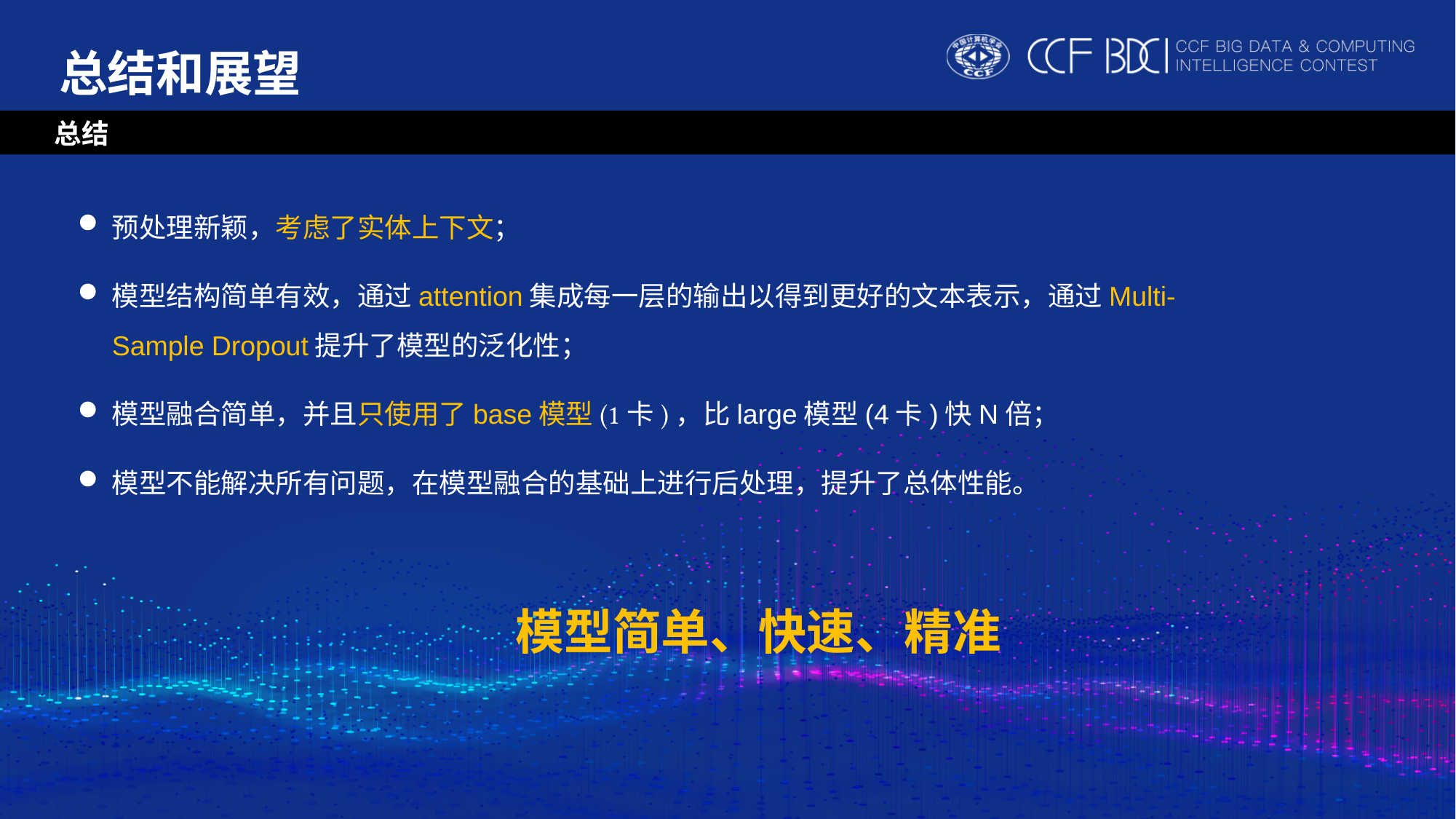

总结和展望
      总结
预处理新颖，考虑了实体上下文；
模型结构简单有效，通过attention集成每一层的输出以得到更好的文本表示，通过Multi-Sample Dropout提升了模型的泛化性；
模型融合简单，并且只使用了base模型(1卡)，比large模型(4卡)快N倍；
模型不能解决所有问题，在模型融合的基础上进行后处理，提升了总体性能。
模型简单、快速、精准